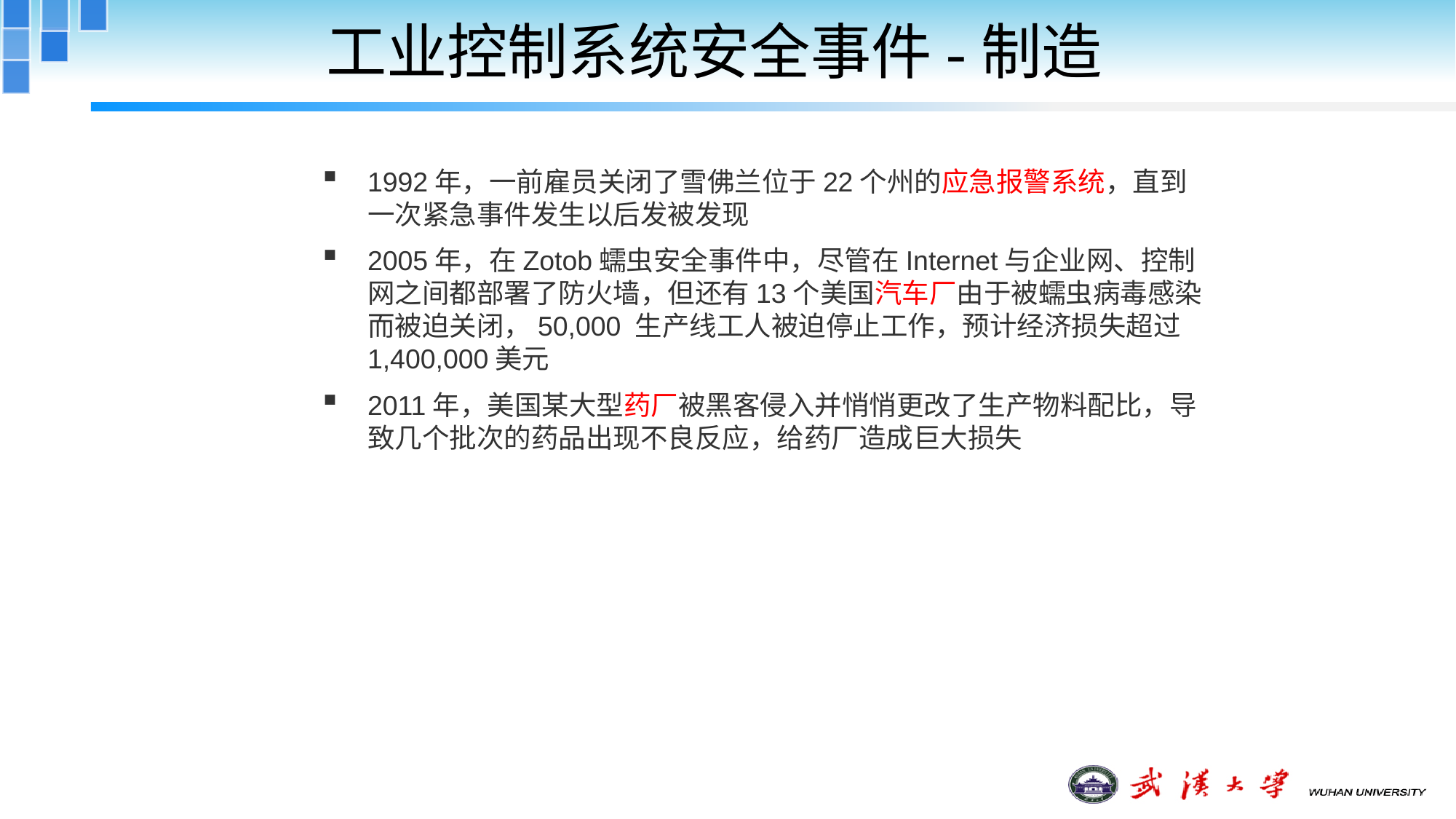

# 工业控制系统安全事件-制造
1992年，一前雇员关闭了雪佛兰位于22个州的应急报警系统，直到一次紧急事件发生以后发被发现
2005年，在Zotob蠕虫安全事件中，尽管在Internet与企业网、控制网之间都部署了防火墙，但还有13个美国汽车厂由于被蠕虫病毒感染而被迫关闭，50,000 生产线工人被迫停止工作，预计经济损失超过1,400,000美元
2011年，美国某大型药厂被黑客侵入并悄悄更改了生产物料配比，导致几个批次的药品出现不良反应，给药厂造成巨大损失